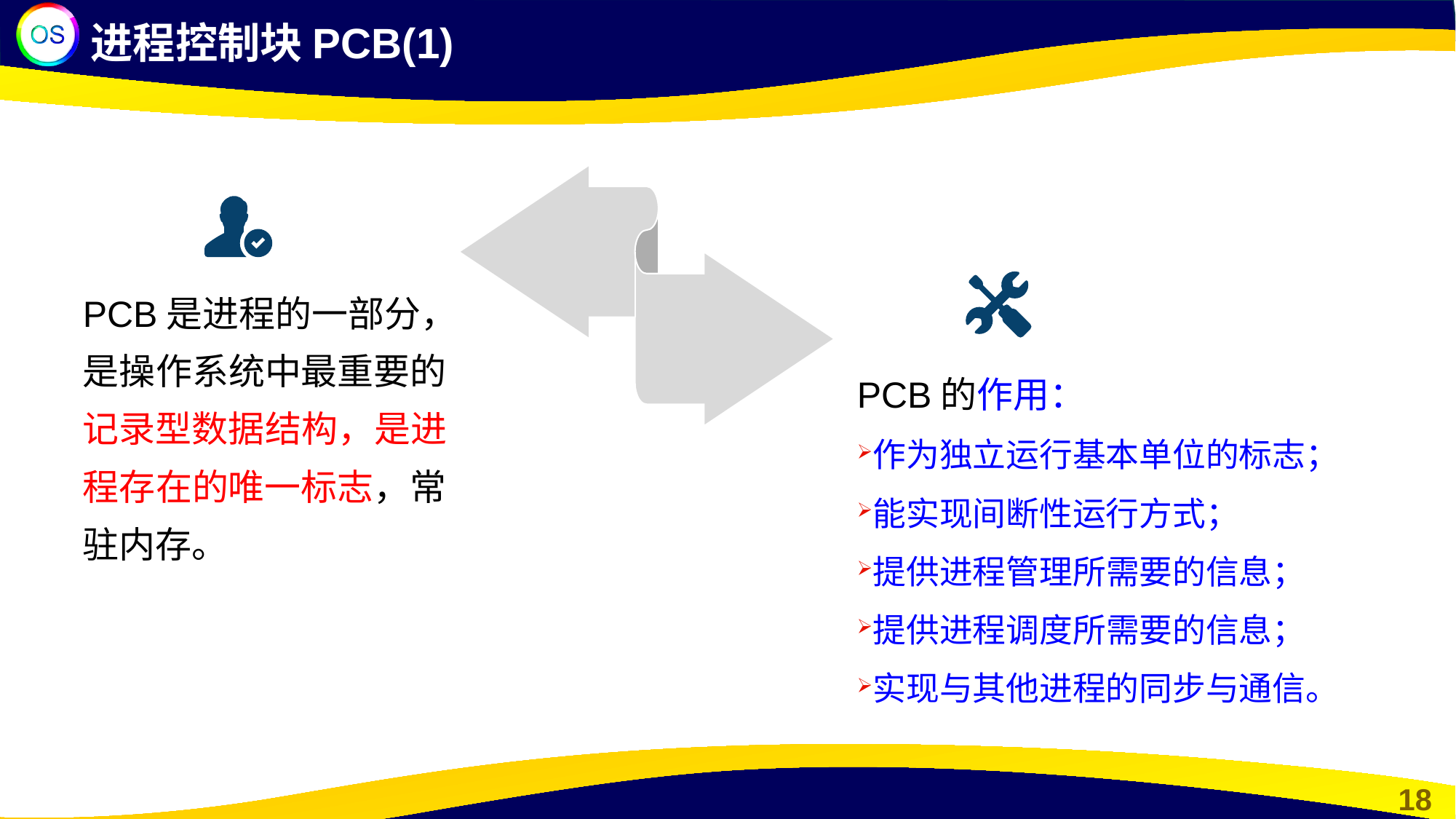

进程控制块PCB(1)

PCB是进程的一部分，是操作系统中最重要的记录型数据结构，是进程存在的唯一标志，常驻内存。

PCB的作用：
作为独立运行基本单位的标志；
能实现间断性运行方式；
提供进程管理所需要的信息；
提供进程调度所需要的信息；
实现与其他进程的同步与通信。